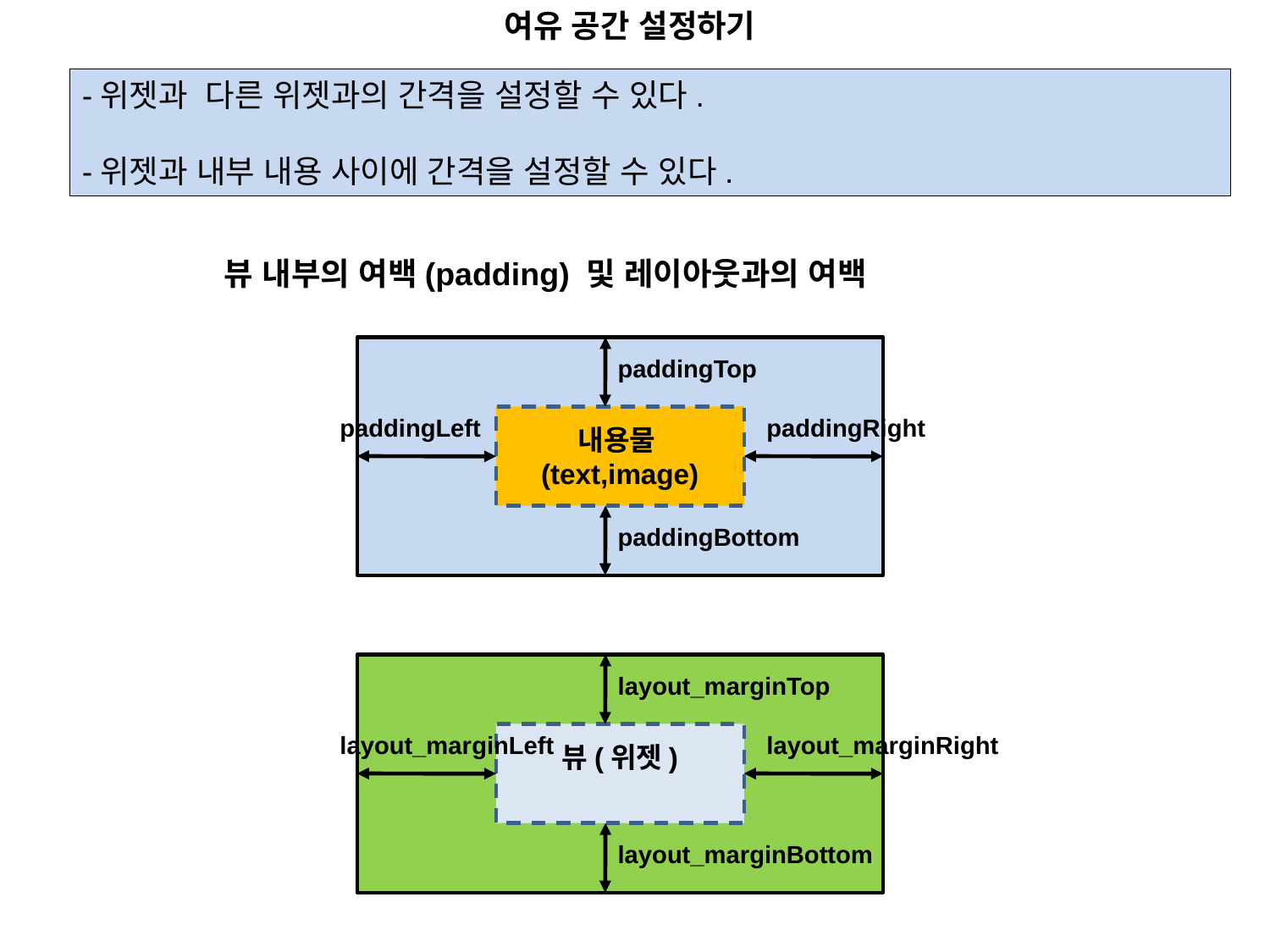

여유 공간 설정하기
-위젯과  다른 위젯과의 간격을 설정할 수 있다.

-위젯과 내부 내용 사이에 간격을 설정할 수 있다.
뷰 내부의 여백(padding) 및 레이아웃과의 여백

paddingTop
paddingLeft

paddingRight
내용물(text,image)
paddingBottom

layout_marginTop
layout_marginLeft

layout_marginRight
뷰(위젯)
layout_marginBottom